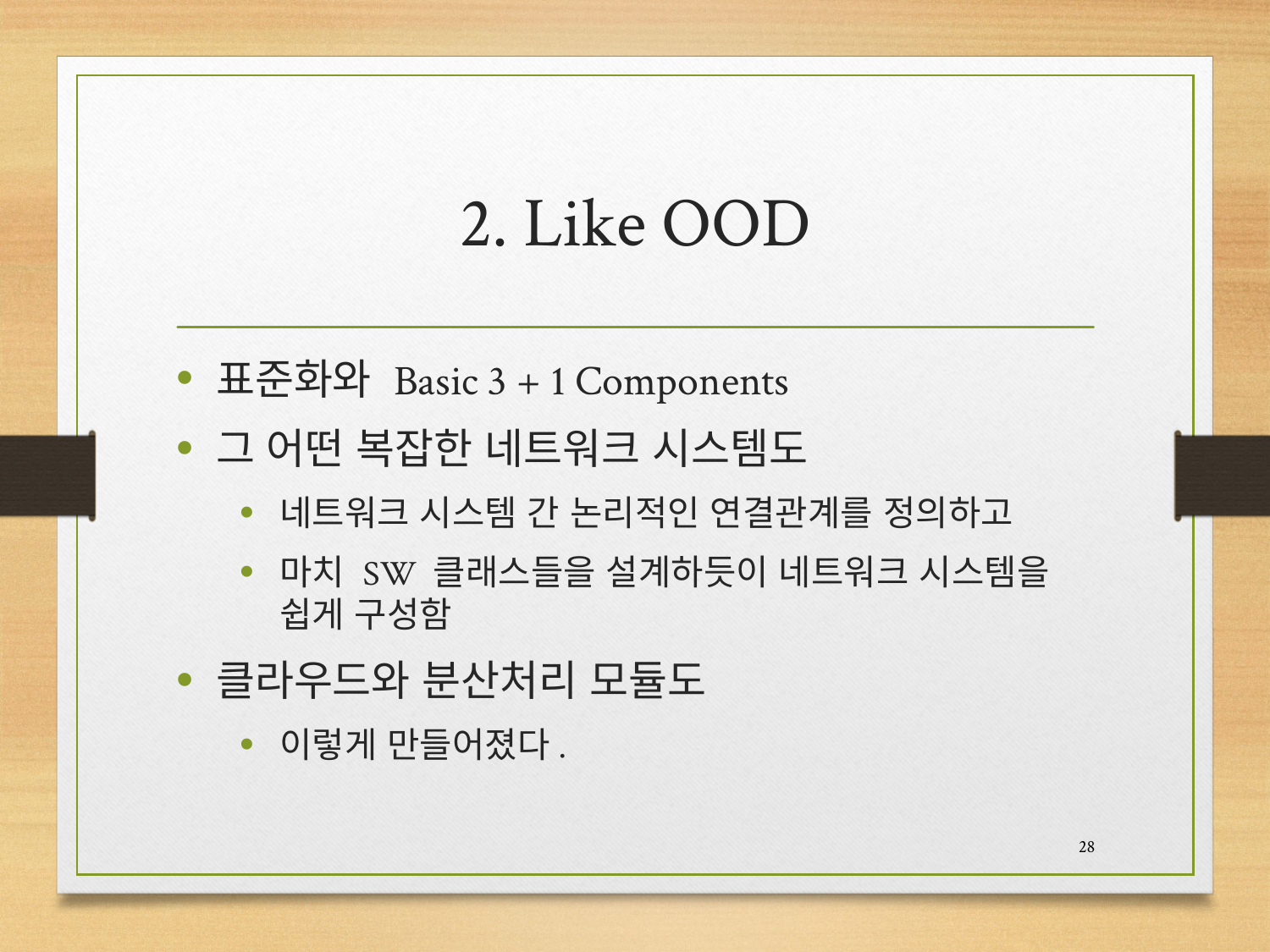

# 2. Like OOD
표준화와 Basic 3 + 1 Components
그 어떤 복잡한 네트워크 시스템도
네트워크 시스템 간 논리적인 연결관계를 정의하고
마치 SW 클래스들을 설계하듯이 네트워크 시스템을 쉽게 구성함
클라우드와 분산처리 모듈도
이렇게 만들어졌다.
28